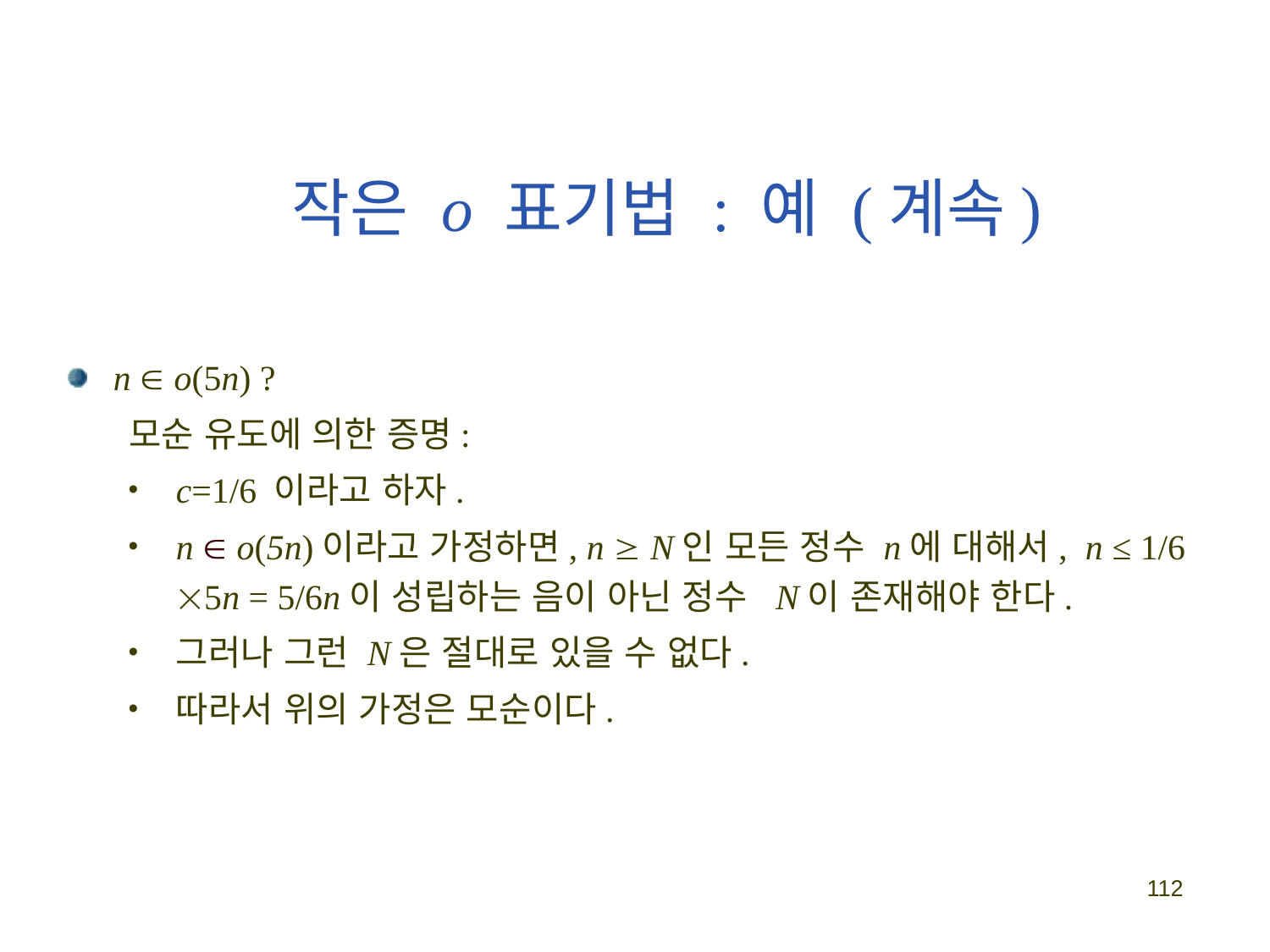

# 작은 o 표기법 : 예 (계속)
n ∈ o(5n) ?
모순 유도에 의한 증명:
c=1/6 이라고 하자.
n ∈ o(5n)이라고 가정하면, n ≥ N인 모든 정수 n에 대해서,  n ≤ 1/6 ×5n = 5/6n이 성립하는 음이 아닌 정수  N이 존재해야 한다.
그러나 그런 N은 절대로 있을 수 없다.
따라서 위의 가정은 모순이다.
112